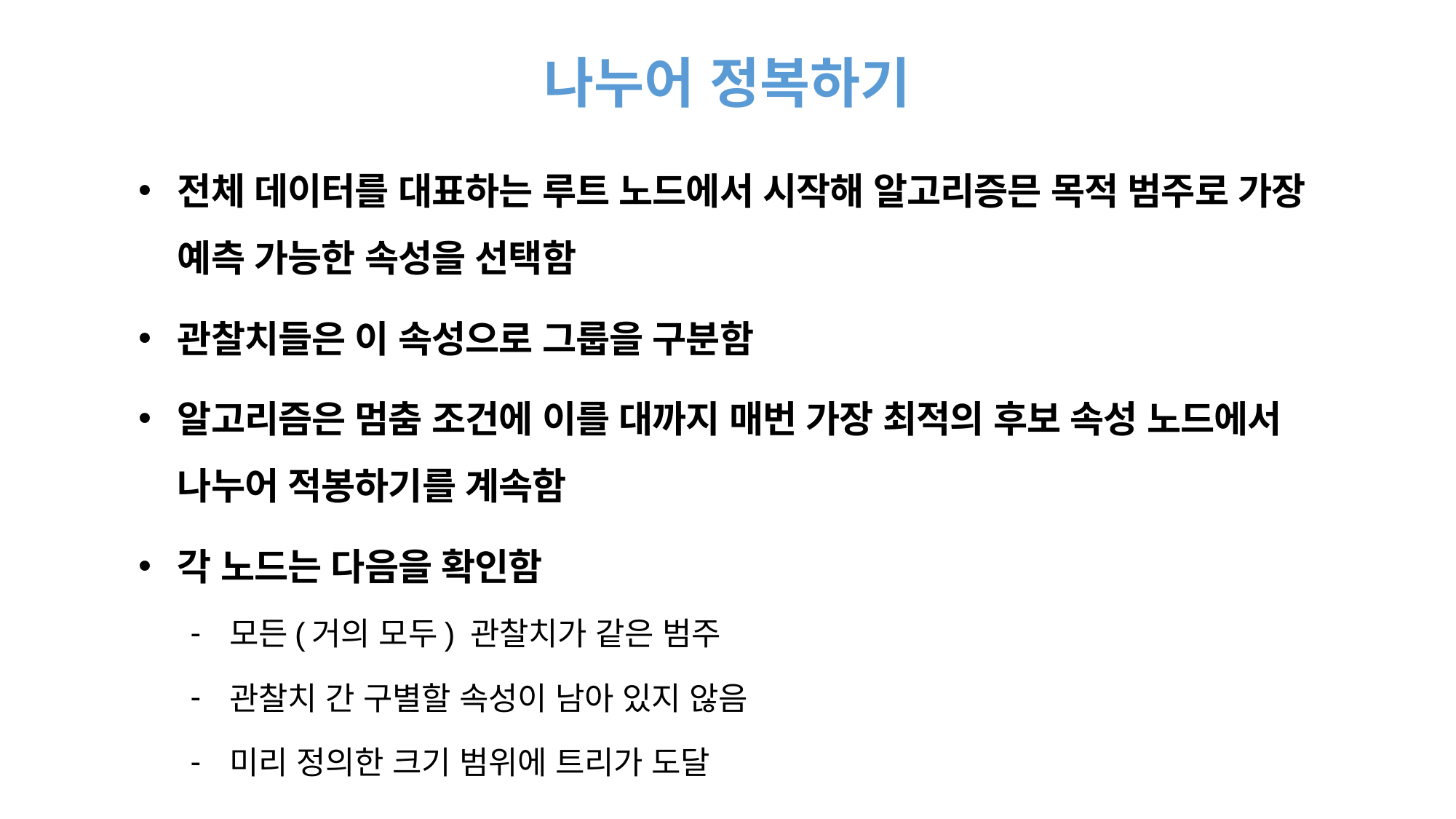

# 나누어 정복하기
전체 데이터를 대표하는 루트 노드에서 시작해 알고리증믄 목적 범주로 가장 예측 가능한 속성을 선택함
관찰치들은 이 속성으로 그룹을 구분함
알고리즘은 멈춤 조건에 이를 대까지 매번 가장 최적의 후보 속성 노드에서 나누어 적봉하기를 계속함
각 노드는 다음을 확인함
모든(거의 모두) 관찰치가 같은 범주
관찰치 간 구별할 속성이 남아 있지 않음
미리 정의한 크기 범위에 트리가 도달